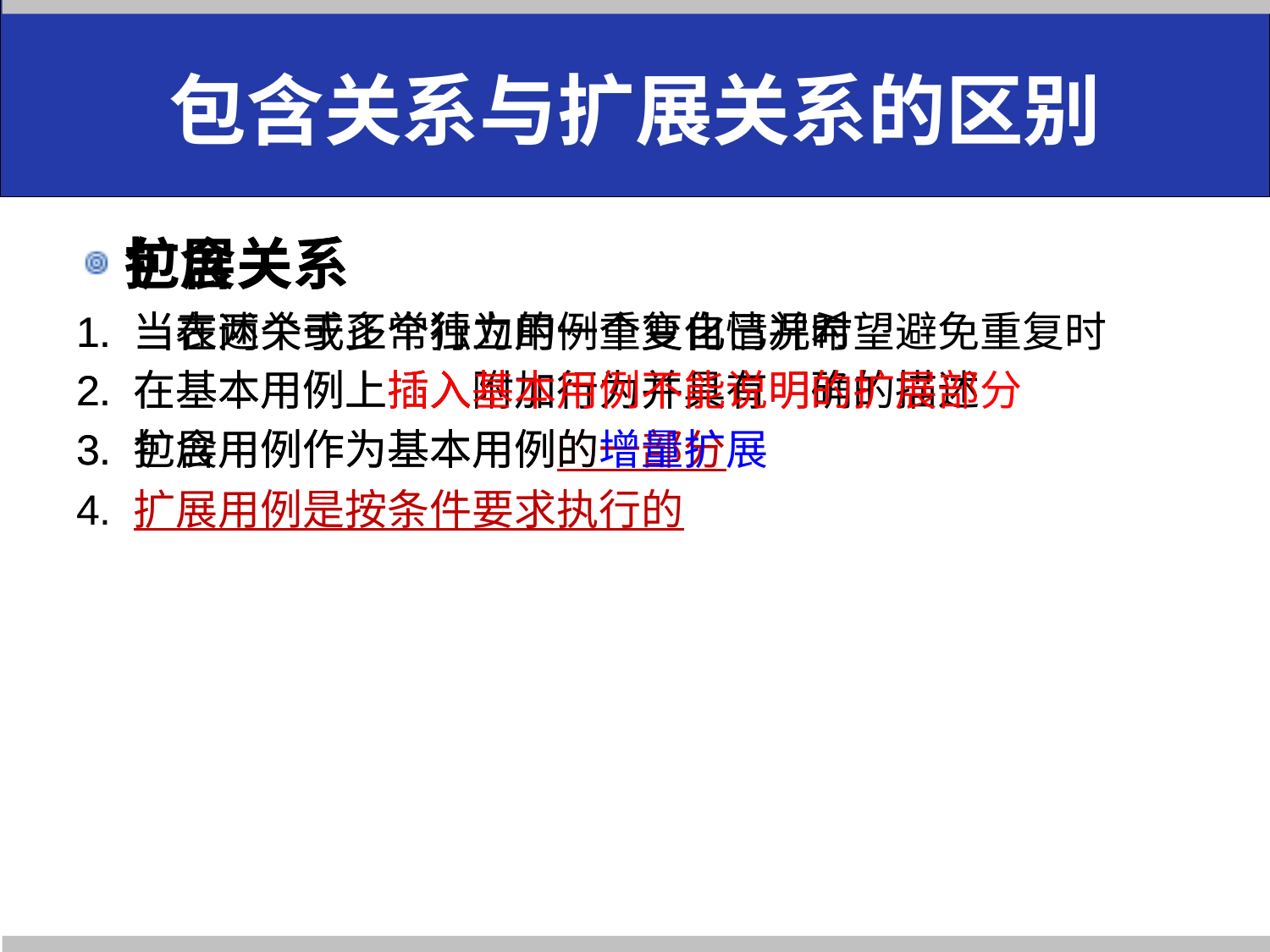

# 包含关系与扩展关系的区别
包含关系
1. 当在两个或多个独立用例重复自已并希望避免重复时
2. 在基本用例上插入附加行为并具有明确的描述
3. 包含用例作为基本用例的一部分
扩展关系
1. 当表述关于正常行为的一个变化情况时
2. 在基本用例上插入基本用例不能说明的扩展部分
3. 扩展用例作为基本用例的增量扩展
4. 扩展用例是按条件要求执行的
342